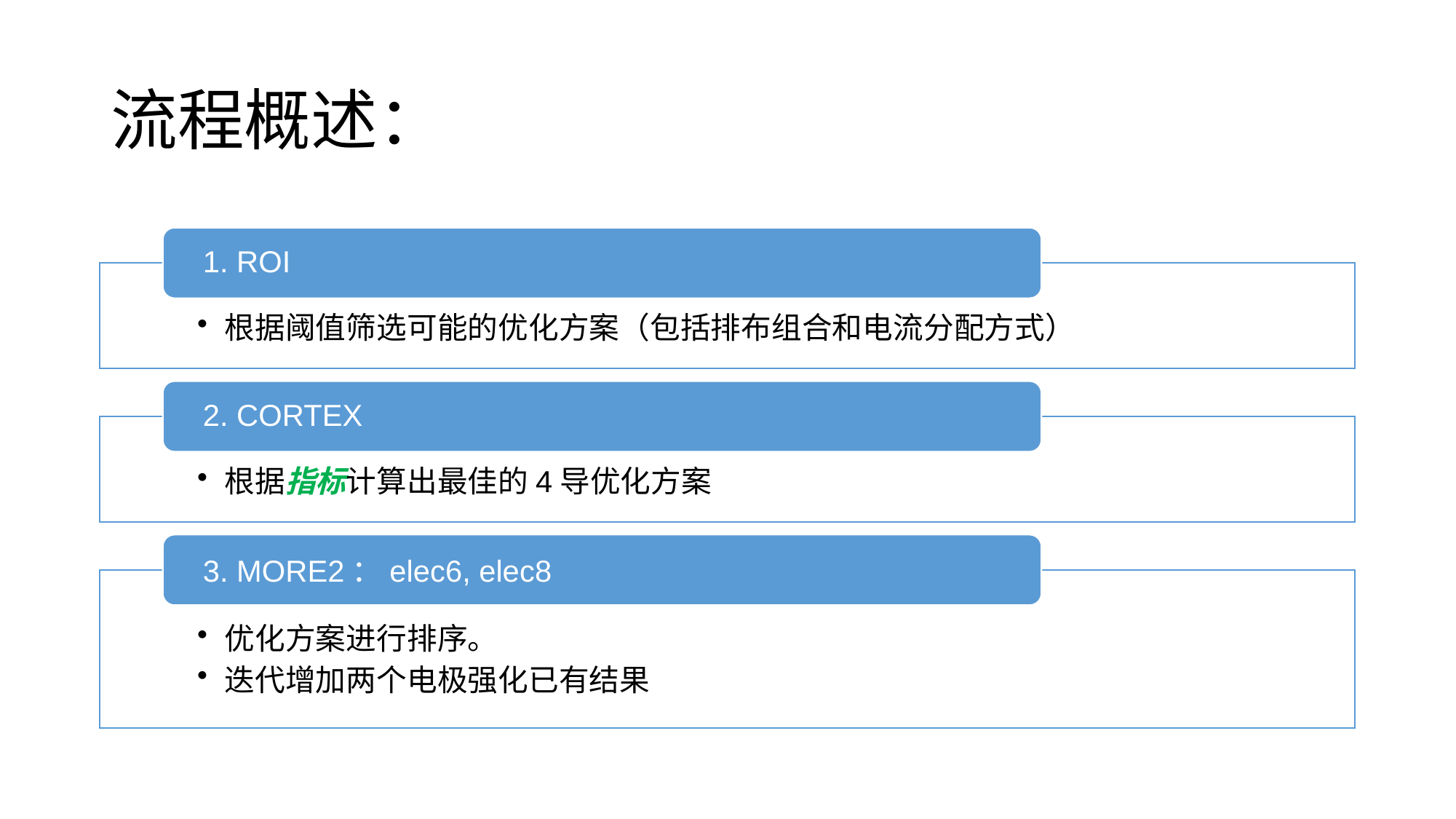

# 流程概述：
根据阈值筛选可能的优化方案（包括排布组合和电流分配方式）
1. ROI
根据指标计算出最佳的4导优化方案
2. CORTEX
优化方案进行排序。
迭代增加两个电极强化已有结果
3. MORE2：elec6, elec8